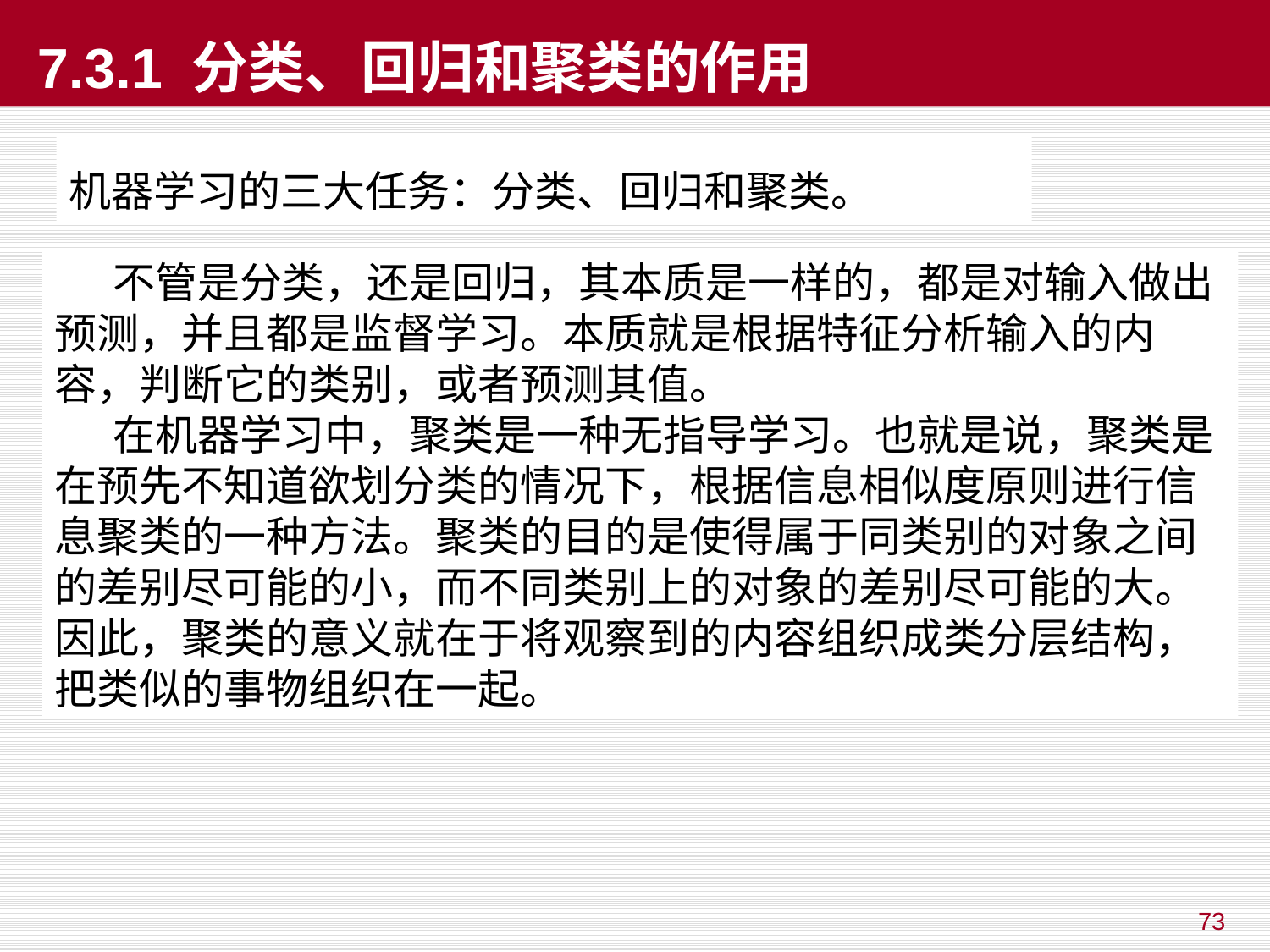

# 7.3.1 分类、回归和聚类的作用
机器学习的三大任务：分类、回归和聚类。
     不管是分类，还是回归，其本质是一样的，都是对输入做出预测，并且都是监督学习。本质就是根据特征分析输入的内容，判断它的类别，或者预测其值。
     在机器学习中，聚类是一种无指导学习。也就是说，聚类是在预先不知道欲划分类的情况下，根据信息相似度原则进行信息聚类的一种方法。聚类的目的是使得属于同类别的对象之间的差别尽可能的小，而不同类别上的对象的差别尽可能的大。因此，聚类的意义就在于将观察到的内容组织成类分层结构，把类似的事物组织在一起。
73